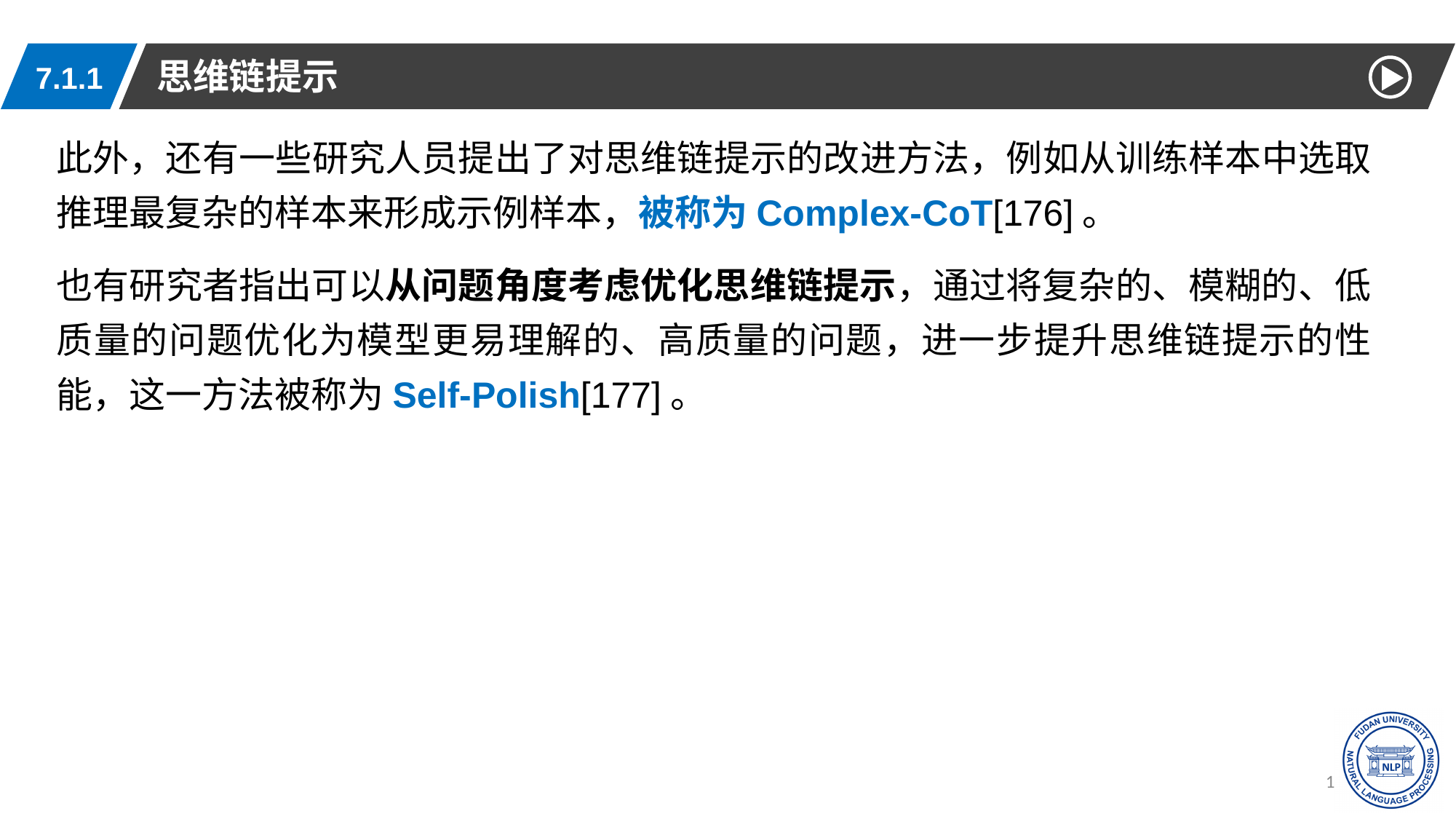

思维链提示
7.1.1

此外，还有一些研究人员提出了对思维链提示的改进方法，例如从训练样本中选取推理最复杂的样本来形成示例样本，被称为Complex-CoT[176]。
也有研究者指出可以从问题角度考虑优化思维链提示，通过将复杂的、模糊的、低质量的问题优化为模型更易理解的、高质量的问题，进一步提升思维链提示的性能，这一方法被称为Self-Polish[177]。
11